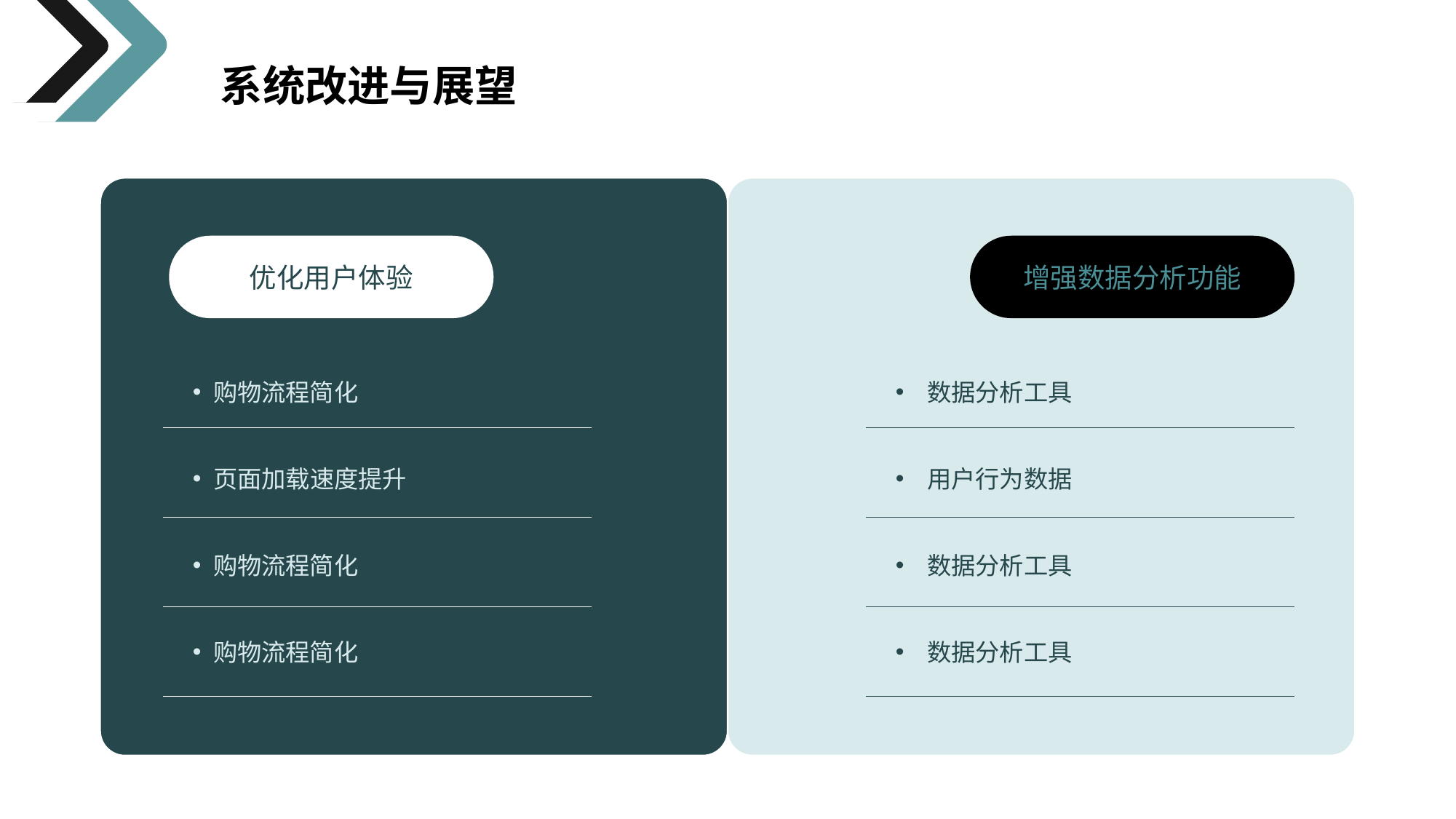

系统改进与展望

优化用户体验
增强数据分析功能
购物流程简化
 数据分析工具
页面加载速度提升
 用户行为数据
购物流程简化
 数据分析工具
购物流程简化
 数据分析工具